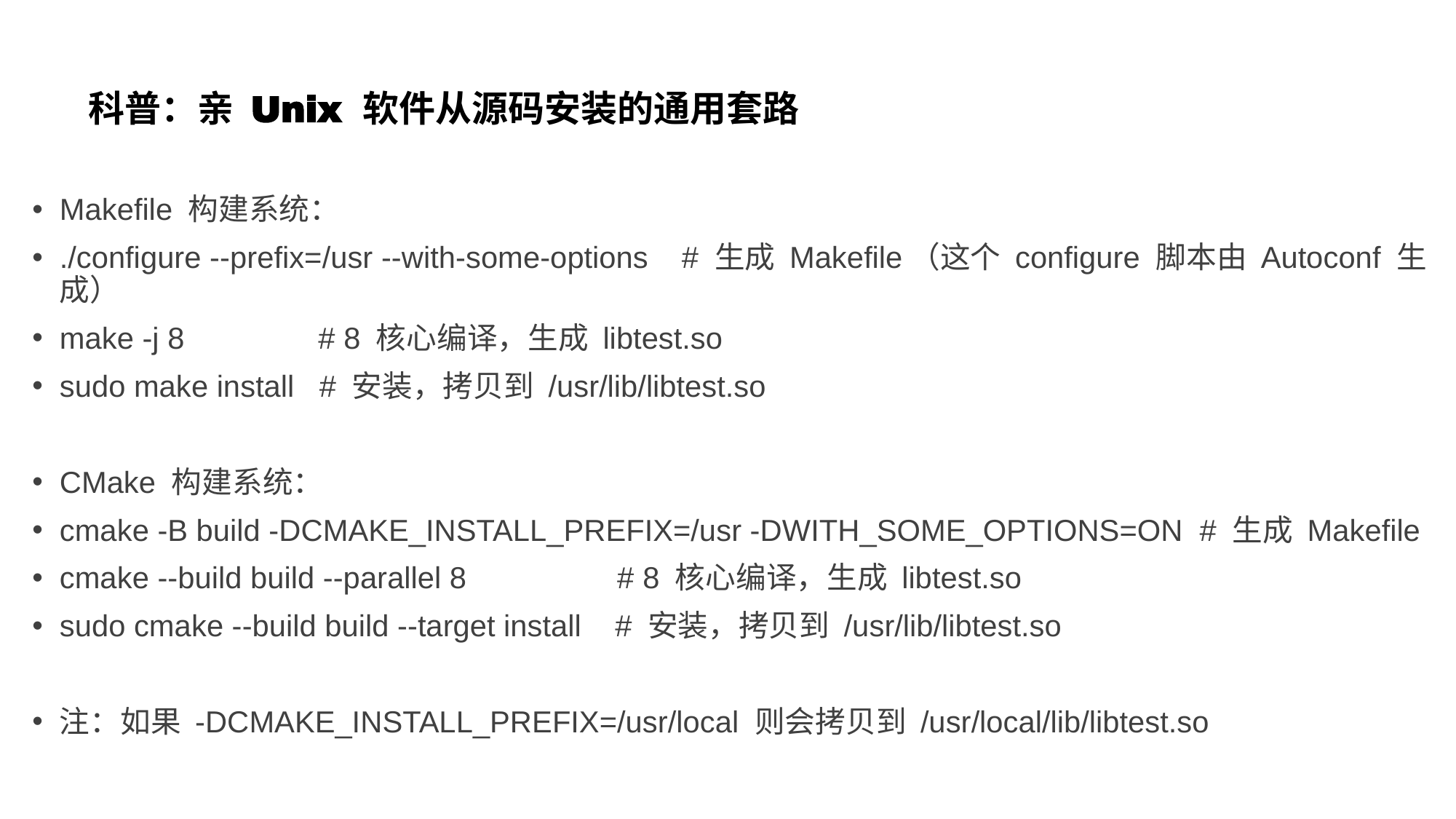

# 科普：亲 Unix 软件从源码安装的通用套路
Makefile 构建系统：
./configure --prefix=/usr --with-some-options    # 生成 Makefile（这个 configure 脚本由 Autoconf 生成）
make -j 8                # 8 核心编译，生成 libtest.so
sudo make install   # 安装，拷贝到 /usr/lib/libtest.so

CMake 构建系统：
cmake -B build -DCMAKE_INSTALL_PREFIX=/usr -DWITH_SOME_OPTIONS=ON  # 生成 Makefile
cmake --build build --parallel 8                  # 8 核心编译，生成 libtest.so
sudo cmake --build build --target install    # 安装，拷贝到 /usr/lib/libtest.so

注：如果 -DCMAKE_INSTALL_PREFIX=/usr/local 则会拷贝到 /usr/local/lib/libtest.so